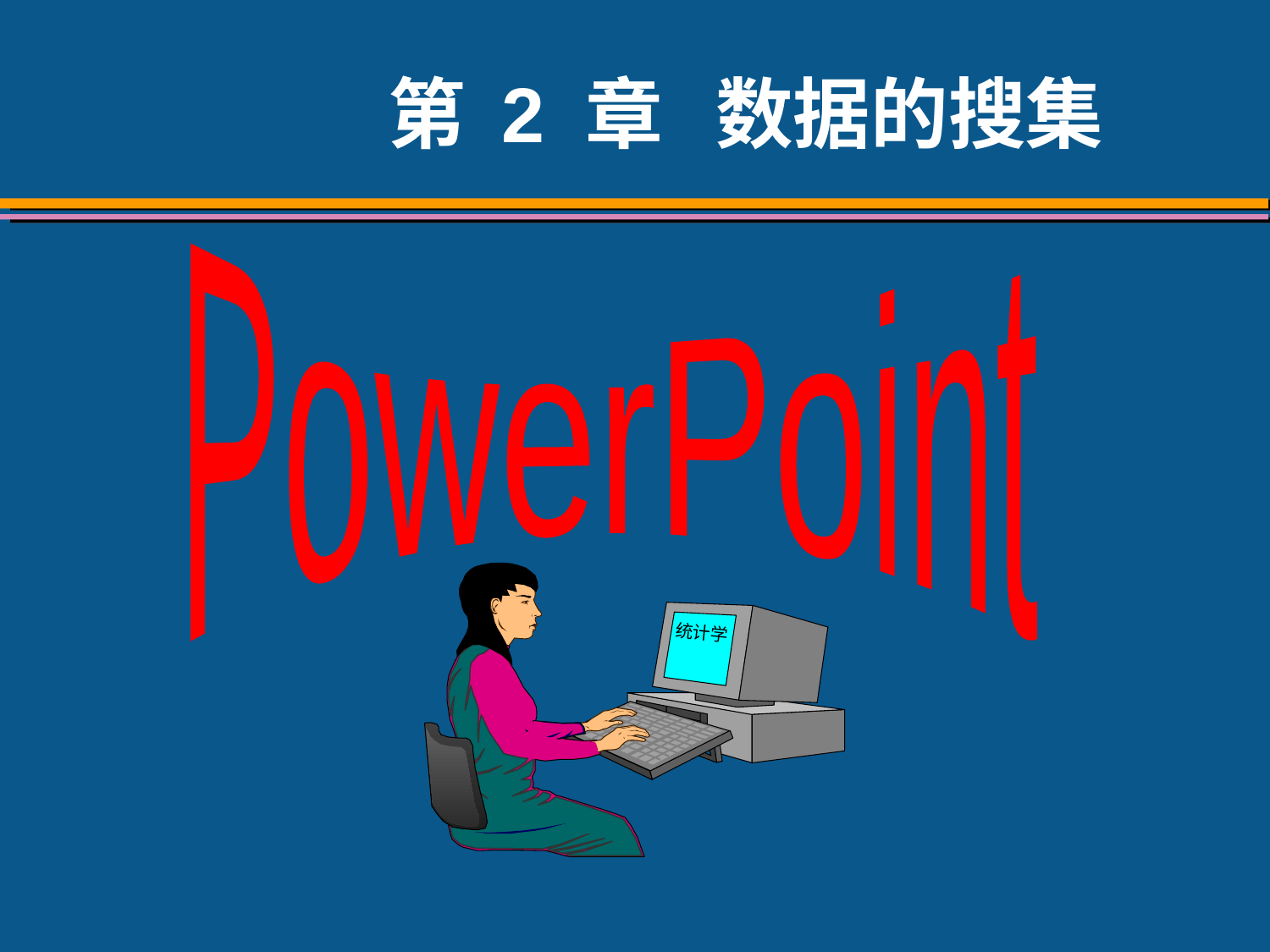

# 第 2 章   数据的搜集
PowerPoint

统计学

作者：中国人民大学统计学院
贾俊平